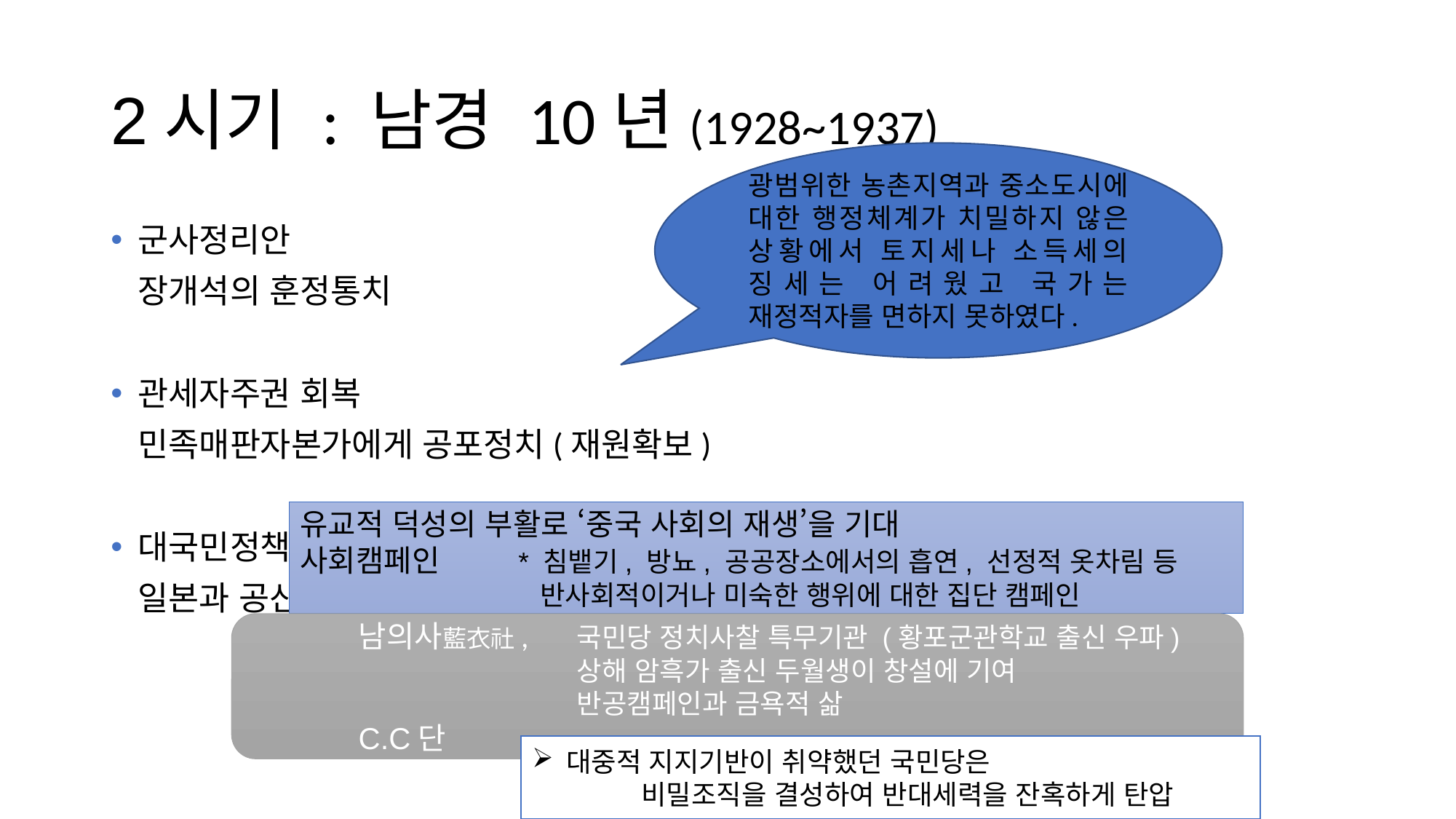

# 2시기 : 남경 10년(1928~1937)
광범위한 농촌지역과 중소도시에 대한 행정체계가 치밀하지 않은 상황에서 토지세나 소득세의 징세는 어려웠고 국가는 재정적자를 면하지 못하였다.
군사정리안
	장개석의 훈정통치

관세자주권 회복
	민족매판자본가에게 공포정치(재원확보)

대국민정책(신생활운동, 1930년대)
	일본과 공산당

유교적 덕성의 부활로 ‘중국 사회의 재생’을 기대
사회캠페인	* 침뱉기, 방뇨, 공공장소에서의 흡연, 선정적 옷차림 등
	  	  반사회적이거나 미숙한 행위에 대한 집단 캠페인
남의사藍衣社,  	국민당 정치사찰 특무기관 (황포군관학교 출신 우파)
			상해 암흑가 출신 두월생이 창설에 기여
			반공캠페인과 금욕적 삶
C.C단
대중적 지지기반이 취약했던 국민당은
	비밀조직을 결성하여 반대세력을 잔혹하게 탄압